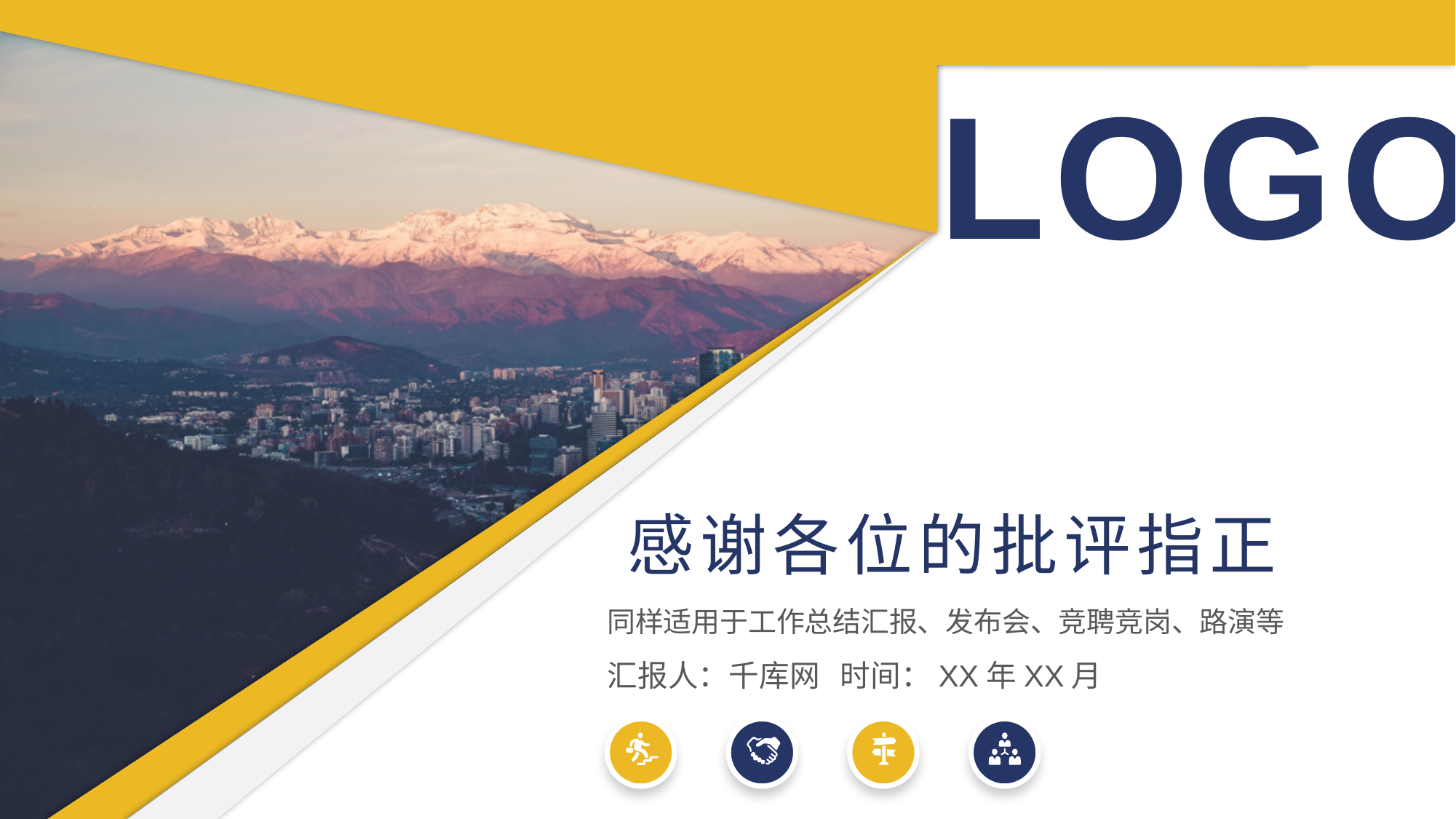

LOGO

感谢各位的批评指正
同样适用于工作总结汇报、发布会、竞聘竞岗、路演等
汇报人：千库网   时间：XX年XX月